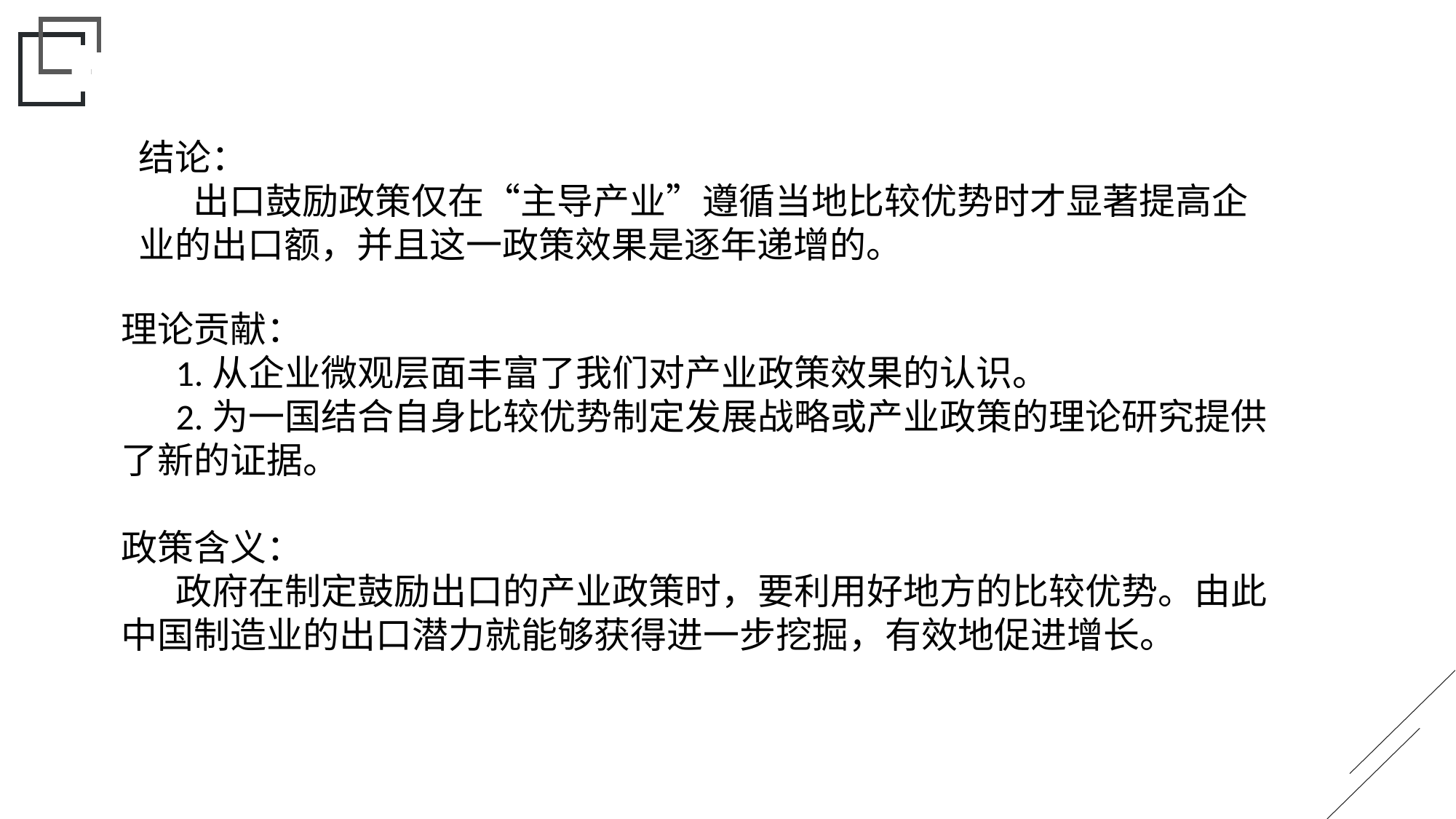

结论：
出口鼓励政策仅在“主导产业”遵循当地比较优势时才显著提高企业的出口额，并且这一政策效果是逐年递增的。
理论贡献：
1.从企业微观层面丰富了我们对产业政策效果的认识。
2.为一国结合自身比较优势制定发展战略或产业政策的理论研究提供了新的证据。

政策含义：
政府在制定鼓励出口的产业政策时，要利用好地方的比较优势。由此中国制造业的出口潜力就能够获得进一步挖掘，有效地促进增长。